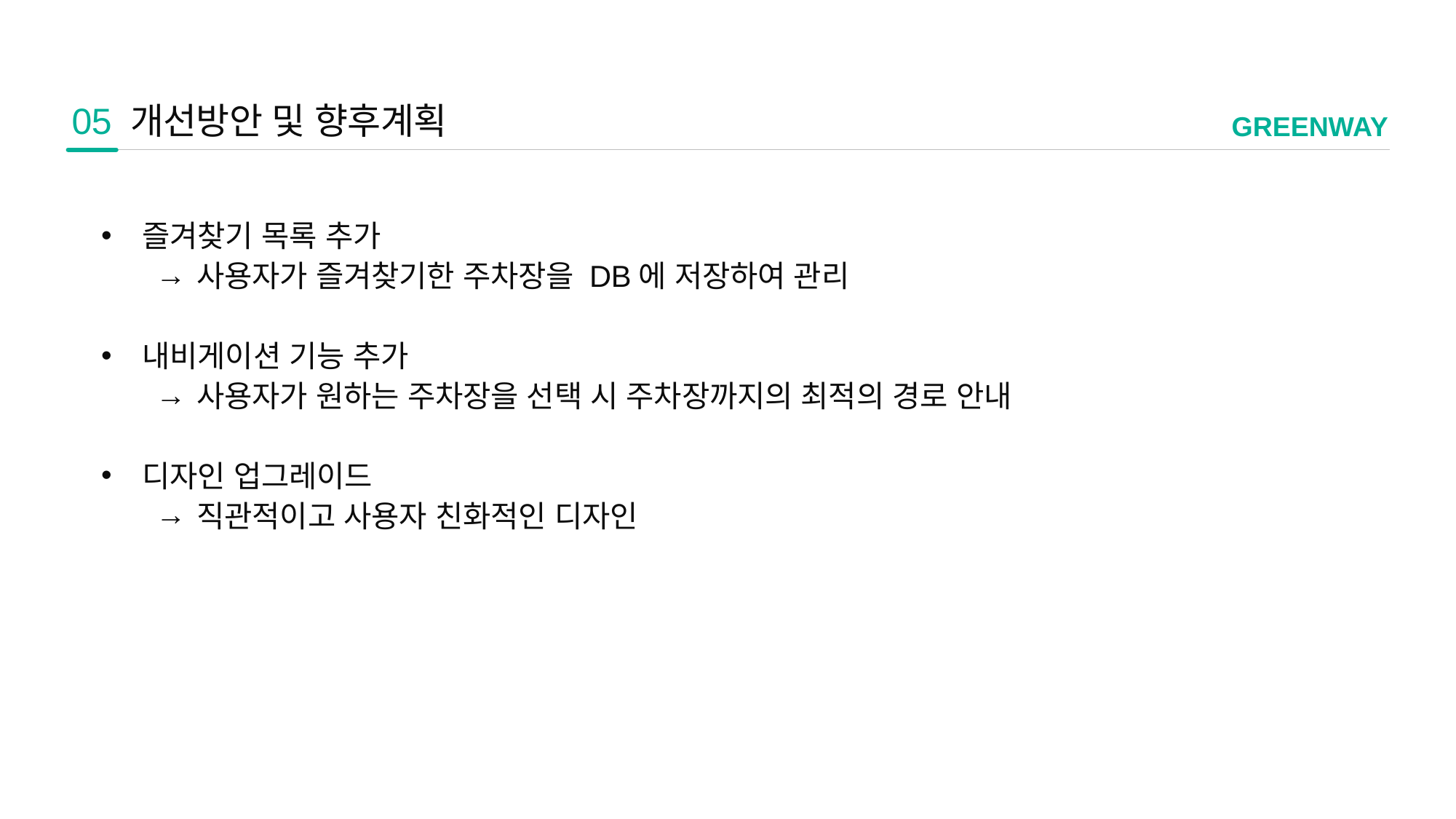

05
개선방안 및 향후계획
GREENWAY
즐겨찾기 목록 추가
사용자가 즐겨찾기한 주차장을 DB에 저장하여 관리

내비게이션 기능 추가
사용자가 원하는 주차장을 선택 시 주차장까지의 최적의 경로 안내

디자인 업그레이드
직관적이고 사용자 친화적인 디자인